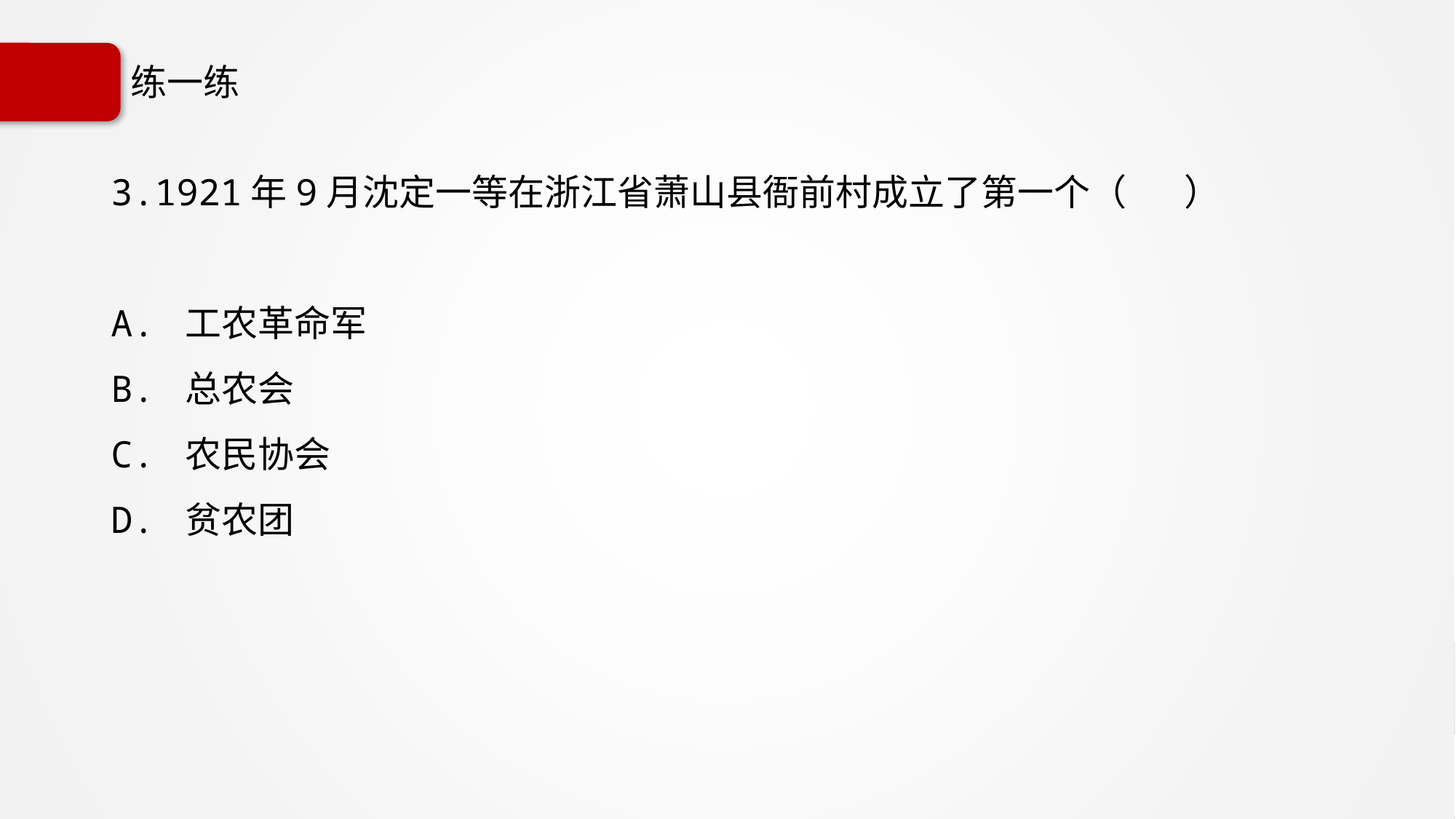

# 练一练
3.1921年9月沈定一等在浙江省萧山县衙前村成立了第一个（       ）

A. 工农革命军
B. 总农会
C. 农民协会
D. 贫农团